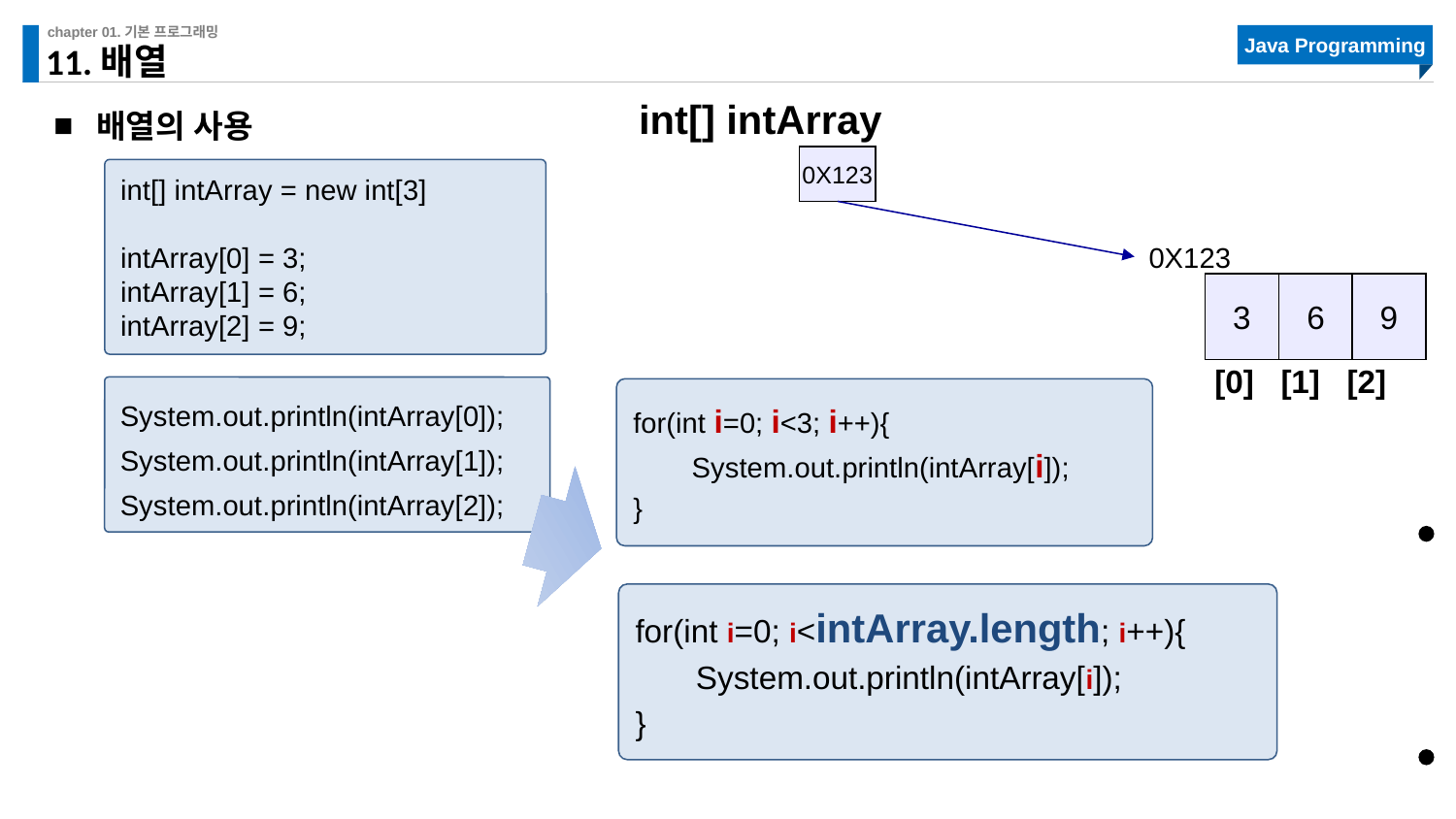

# 11.배열
배열의 사용
int[] intArray
0X123
int[] intArray = new int[3]

intArray[0] = 3;
intArray[1] = 6;
intArray[2] = 9;
0X123
3
6
9
 [0]   [1]   [2]
System.out.println(intArray[0]);
System.out.println(intArray[1]);
System.out.println(intArray[2]);
for(int i=0; i<3; i++){
	  System.out.println(intArray[i]);
}

for(int i=0; i<intArray.length; i++){
	  System.out.println(intArray[i]);
}